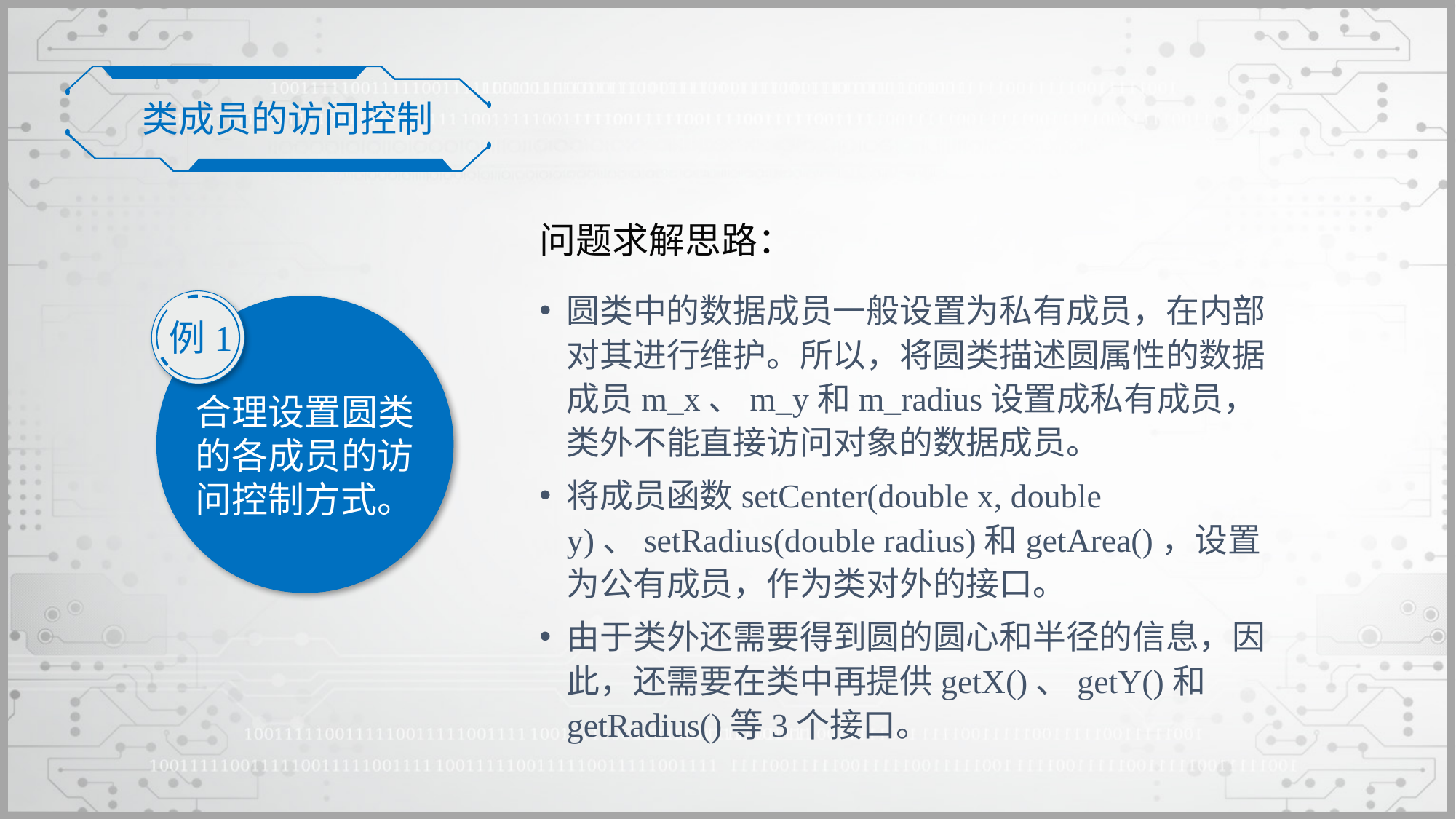

类成员的访问控制
问题求解思路：
圆类中的数据成员一般设置为私有成员，在内部对其进行维护。所以，将圆类描述圆属性的数据成员m_x、m_y和m_radius设置成私有成员，类外不能直接访问对象的数据成员。
将成员函数setCenter(double x, double y)、setRadius(double radius)和getArea()，设置为公有成员，作为类对外的接口。
由于类外还需要得到圆的圆心和半径的信息，因此，还需要在类中再提供getX()、getY()和getRadius()等3个接口。

例1

合理设置圆类的各成员的访问控制方式。